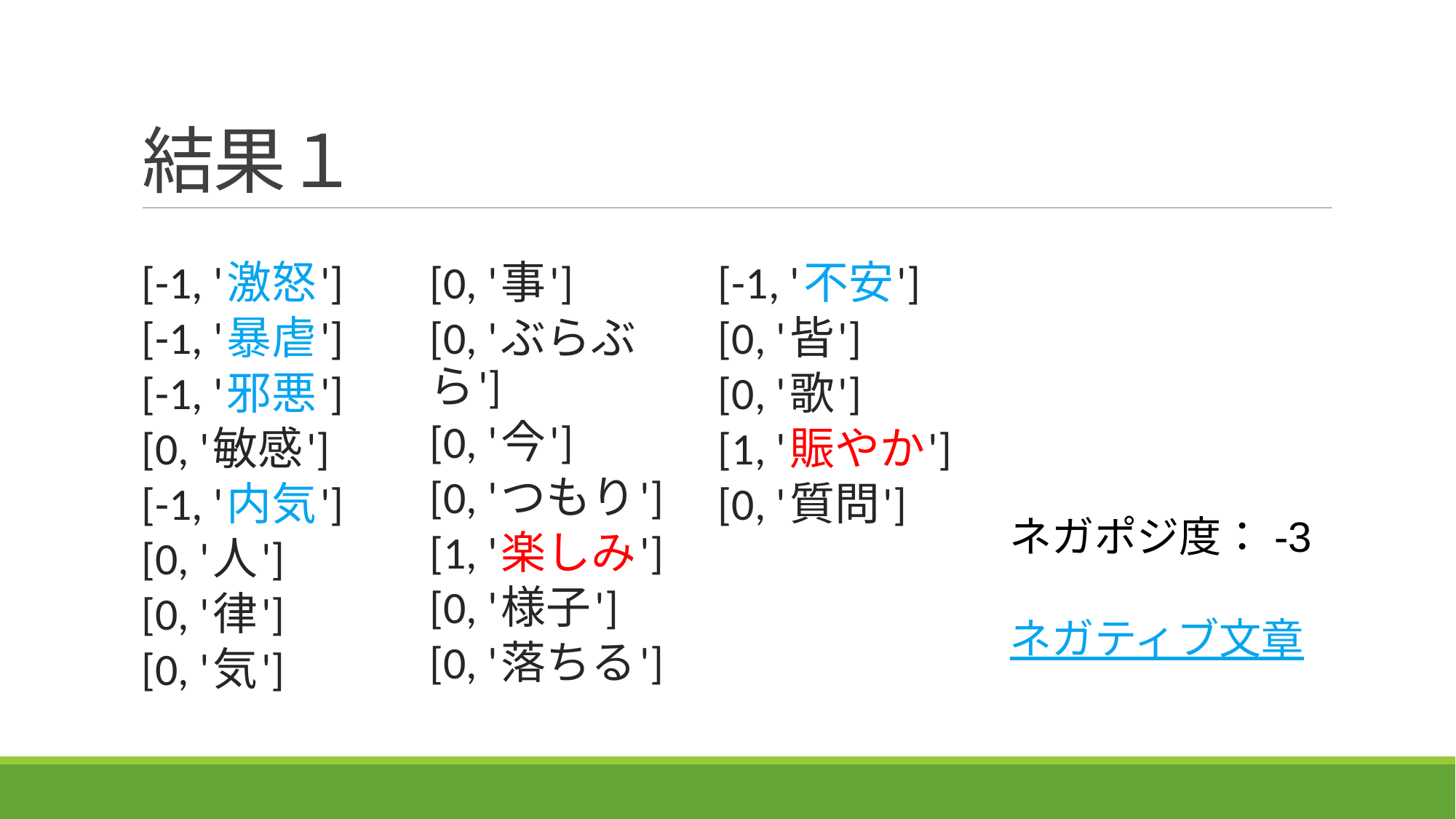

# 結果１
[-1, '激怒']
[-1, '暴虐']
[-1, '邪悪']
[0, '敏感']
[-1, '内気']
[0, '人']
[0, '律']
[0, '気']
[0, '事']
[0, 'ぶらぶら']
[0, '今']
[0, 'つもり']
[1, '楽しみ']
[0, '様子']
[0, '落ちる']
[-1, '不安']
[0, '皆']
[0, '歌']
[1, '賑やか']
[0, '質問']

ネガポジ度：-3

ネガティブ文章